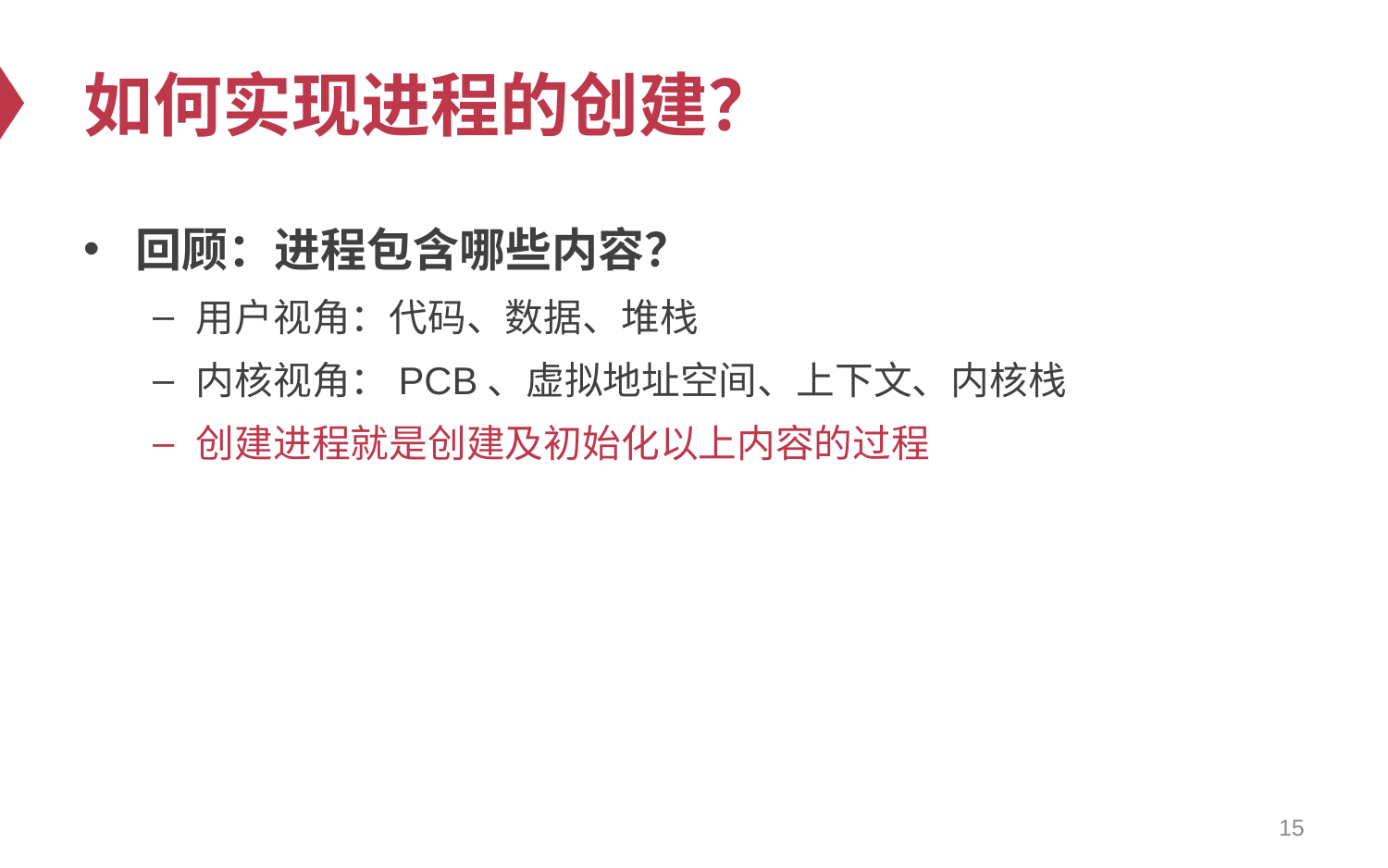

# 如何实现进程的创建？
回顾：进程包含哪些内容？
用户视角：代码、数据、堆栈
内核视角：PCB、虚拟地址空间、上下文、内核栈
创建进程就是创建及初始化以上内容的过程
15